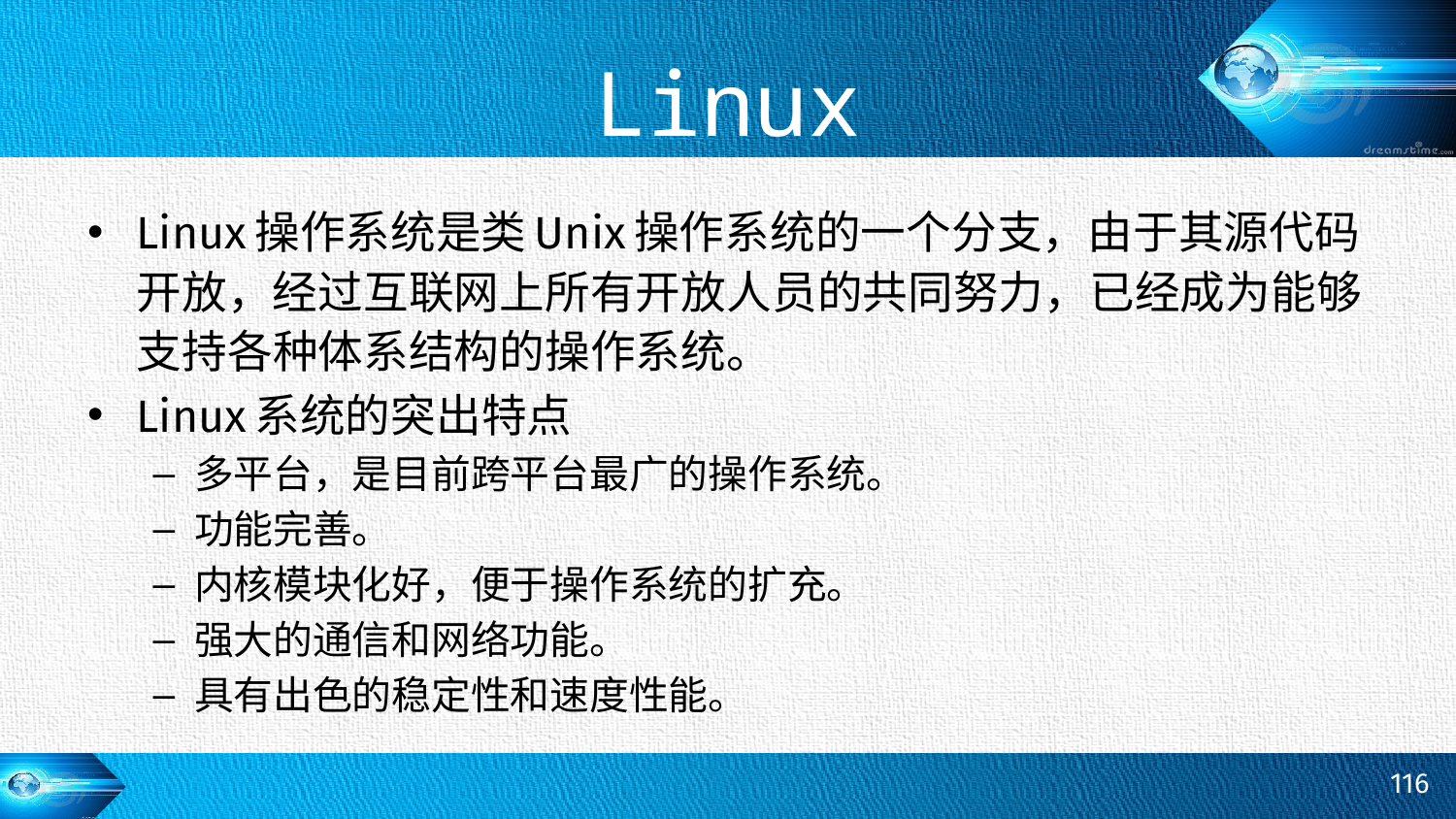

# Linux
Linux操作系统是类Unix操作系统的一个分支，由于其源代码开放，经过互联网上所有开放人员的共同努力，已经成为能够支持各种体系结构的操作系统。
Linux系统的突出特点
多平台，是目前跨平台最广的操作系统。
功能完善。
内核模块化好，便于操作系统的扩充。
强大的通信和网络功能。
具有出色的稳定性和速度性能。
116